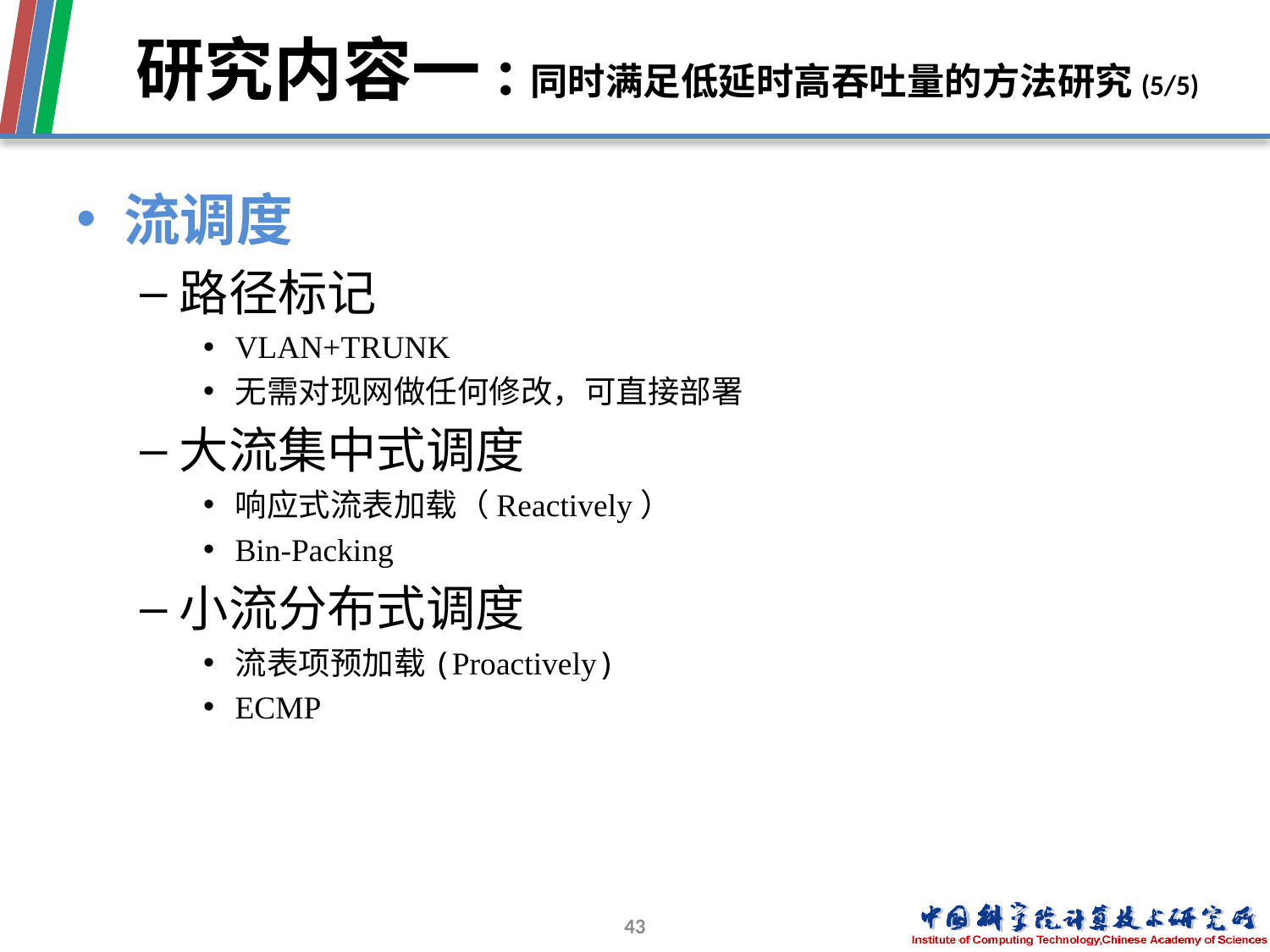

# 研究内容一:同时满足低延时高吞吐量的方法研究(5/5)
流调度
路径标记
VLAN+TRUNK
无需对现网做任何修改，可直接部署
大流集中式调度
响应式流表加载（Reactively）
Bin-Packing
小流分布式调度
流表项预加载(Proactively)
ECMP
43